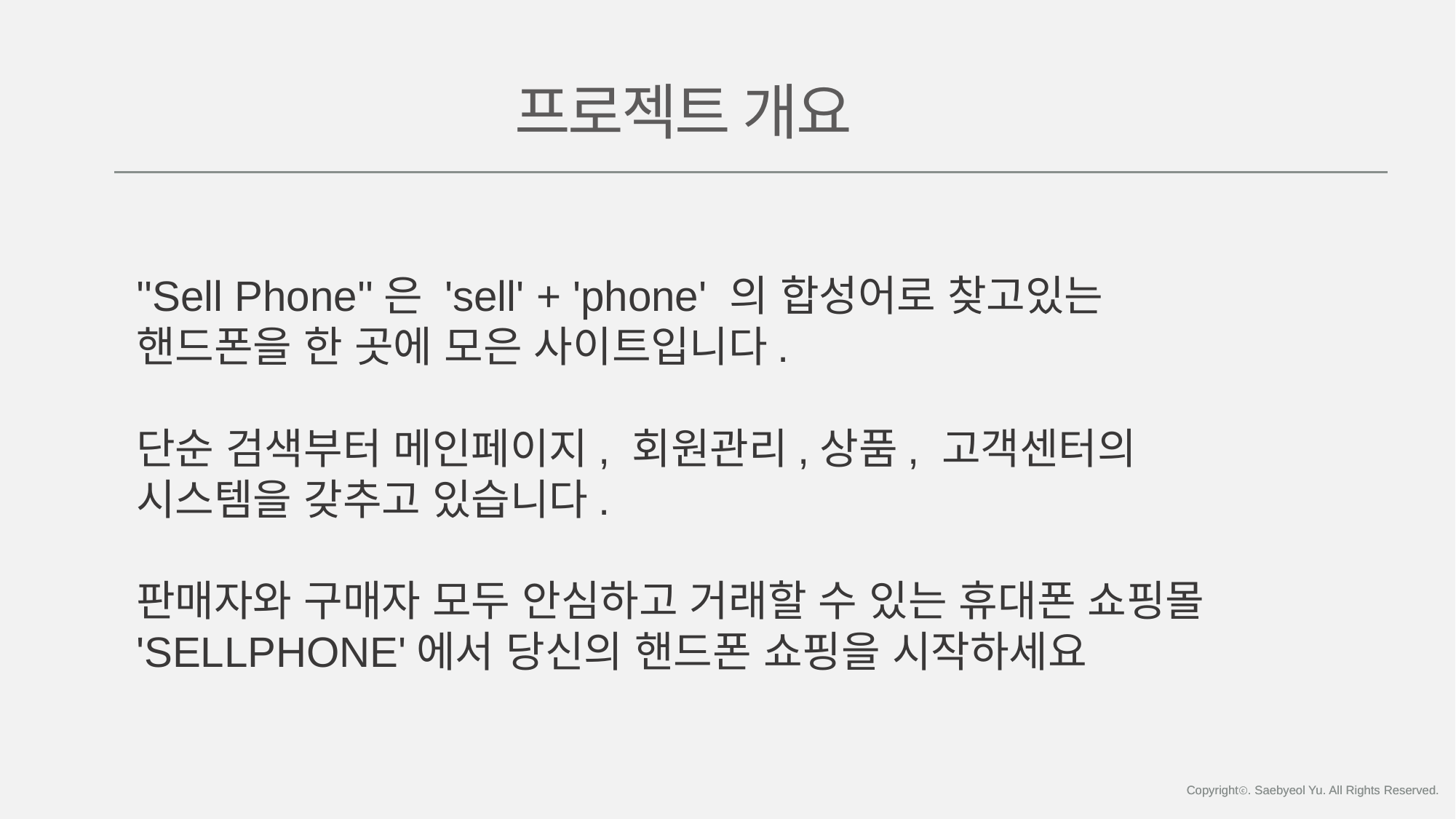

프로젝트 개요

''Sell Phone''은 'sell' + 'phone' 의 합성어로 찾고있는 핸드폰을 한 곳에 모은 사이트입니다.

단순 검색부터 메인페이지, 회원관리,상품, 고객센터의 시스템을 갖추고 있습니다.

판매자와 구매자 모두 안심하고 거래할 수 있는 휴대폰 쇼핑몰
'SELLPHONE'에서 당신의 핸드폰 쇼핑을 시작하세요
Copyrightⓒ. Saebyeol Yu. All Rights Reserved.